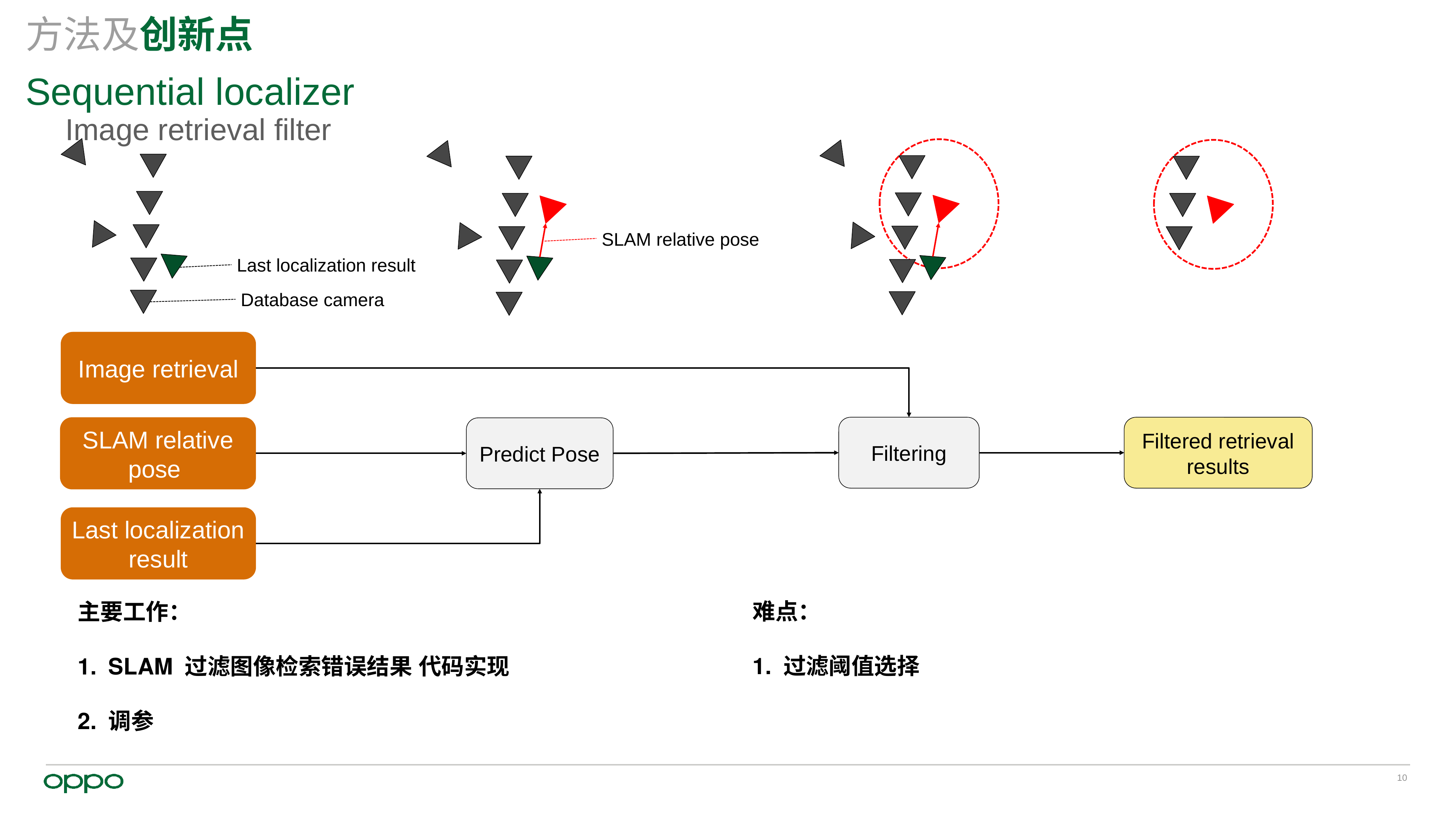

# 方法及创新点
Sequential localizer
Image retrieval filter

Last localization result

Database camera

SLAM relative pose

Image retrieval
SLAM relative pose
Filtering
Filtered retrieval results
Predict Pose
Last localization result
难点：

过滤阈值选择
主要工作：

SLAM 过滤图像检索错误结果 代码实现

调参